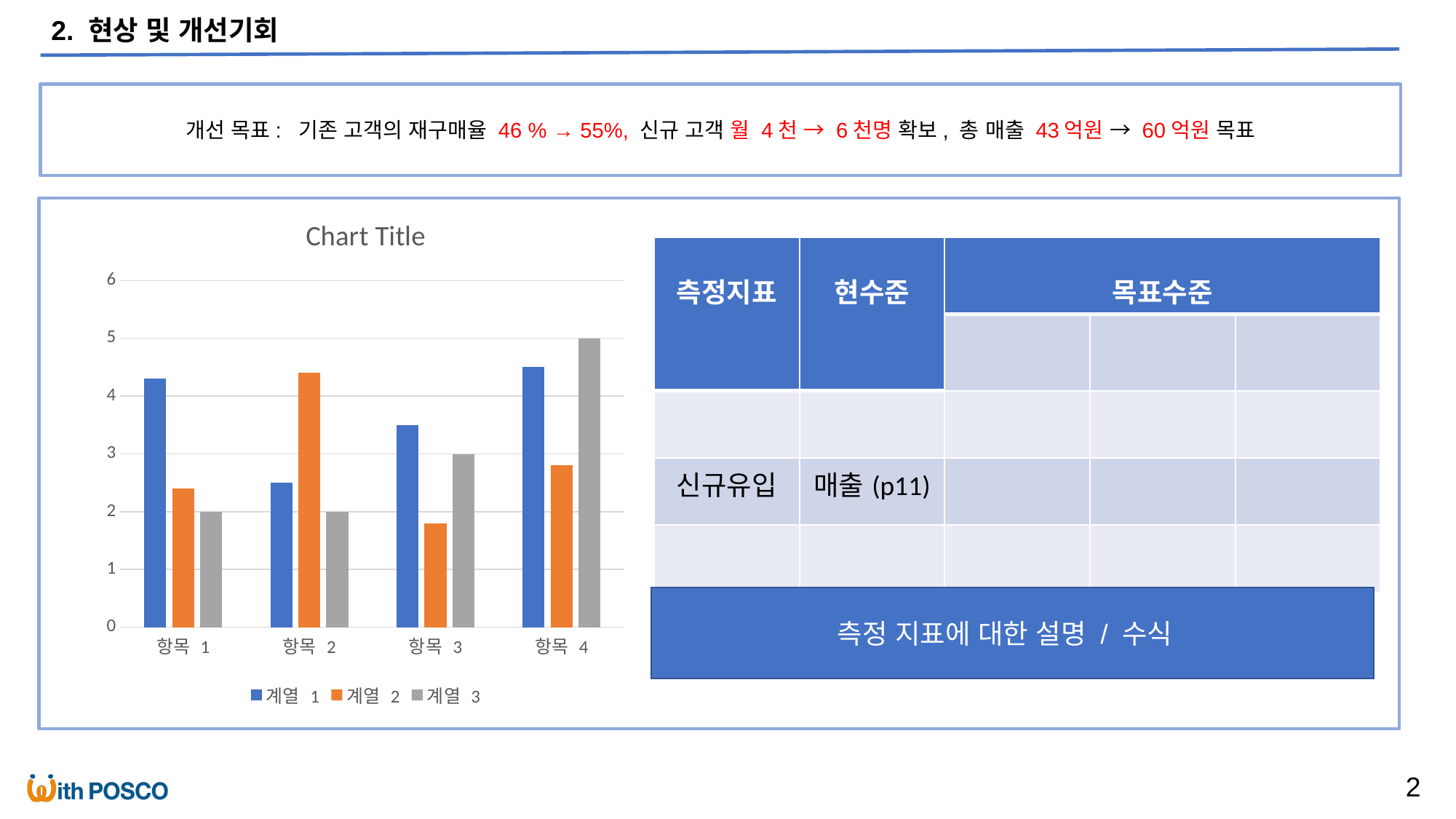

2. 현상 및 개선기회

개선 목표:  기존 고객의 재구매율 46 % → 55%, 신규 고객 월 4천 → 6천명 확보, 총 매출 43억원 → 60억원 목표

### Chart:

| Category | 계열 1 | 계열 2 | 계열 3 |
|---|---|---|---|
| 항목 1 | 4.3 | 2.4 | 2.0 |
| 항목 2 | 2.5 | 4.4 | 2.0 |
| 항목 3 | 3.5 | 1.8 | 3.0 |
| 항목 4 | 4.5 | 2.8 | 5.0 |
| 측정지표 | 현수준 | 목표수준 |  |  |
| --- | --- | --- | --- | --- |
|  |  |  |  |  |
|  |  |  |  |  |
| 신규유입 | 매출(p11) |  |  |  |
|  |  |  |  |  |
측정 지표에 대한 설명 / 수식
2